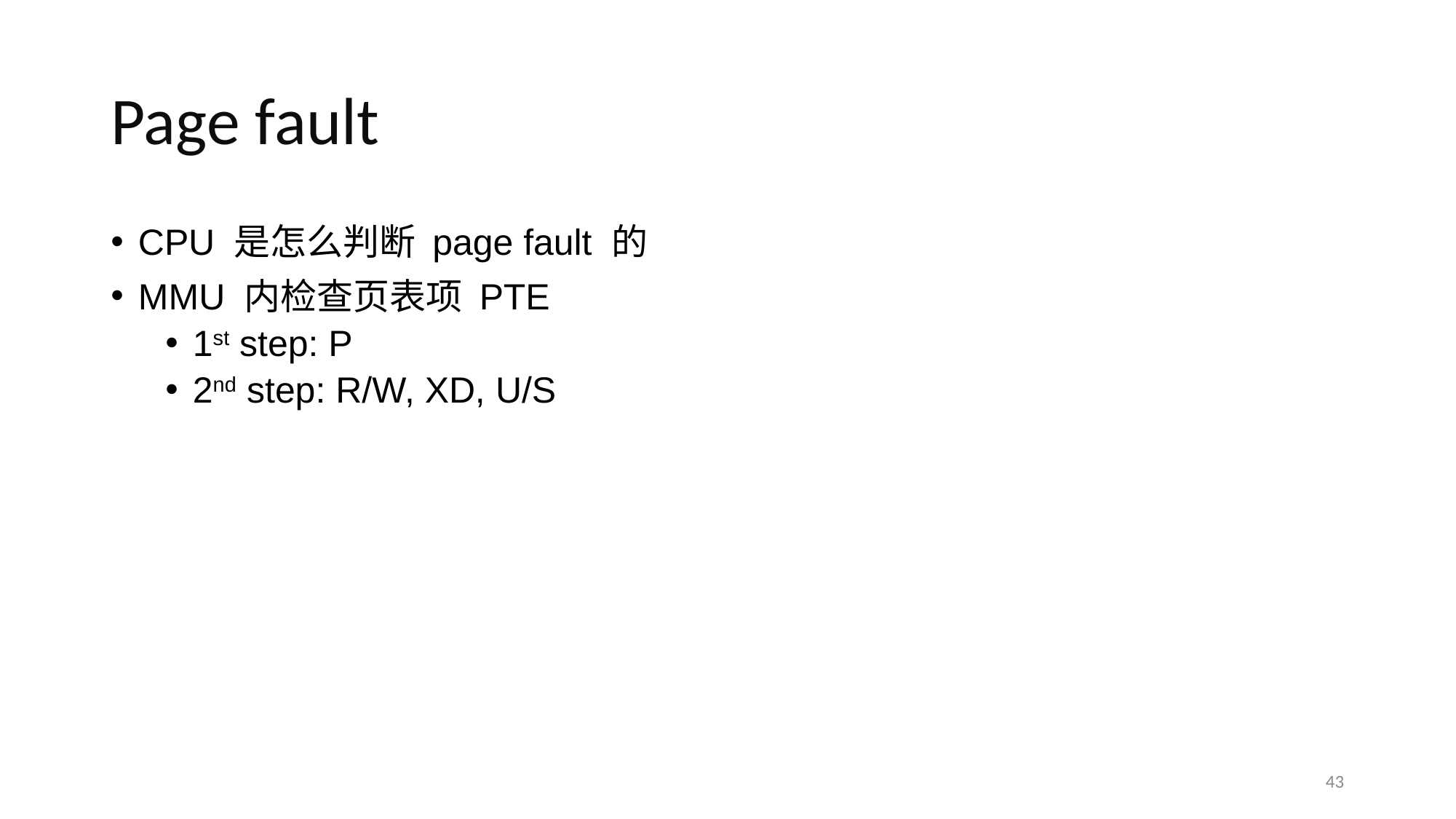

# Page fault
CPU 是怎么判断 page fault 的
MMU 内检查页表项 PTE
1st step: P
2nd step: R/W, XD, U/S
43